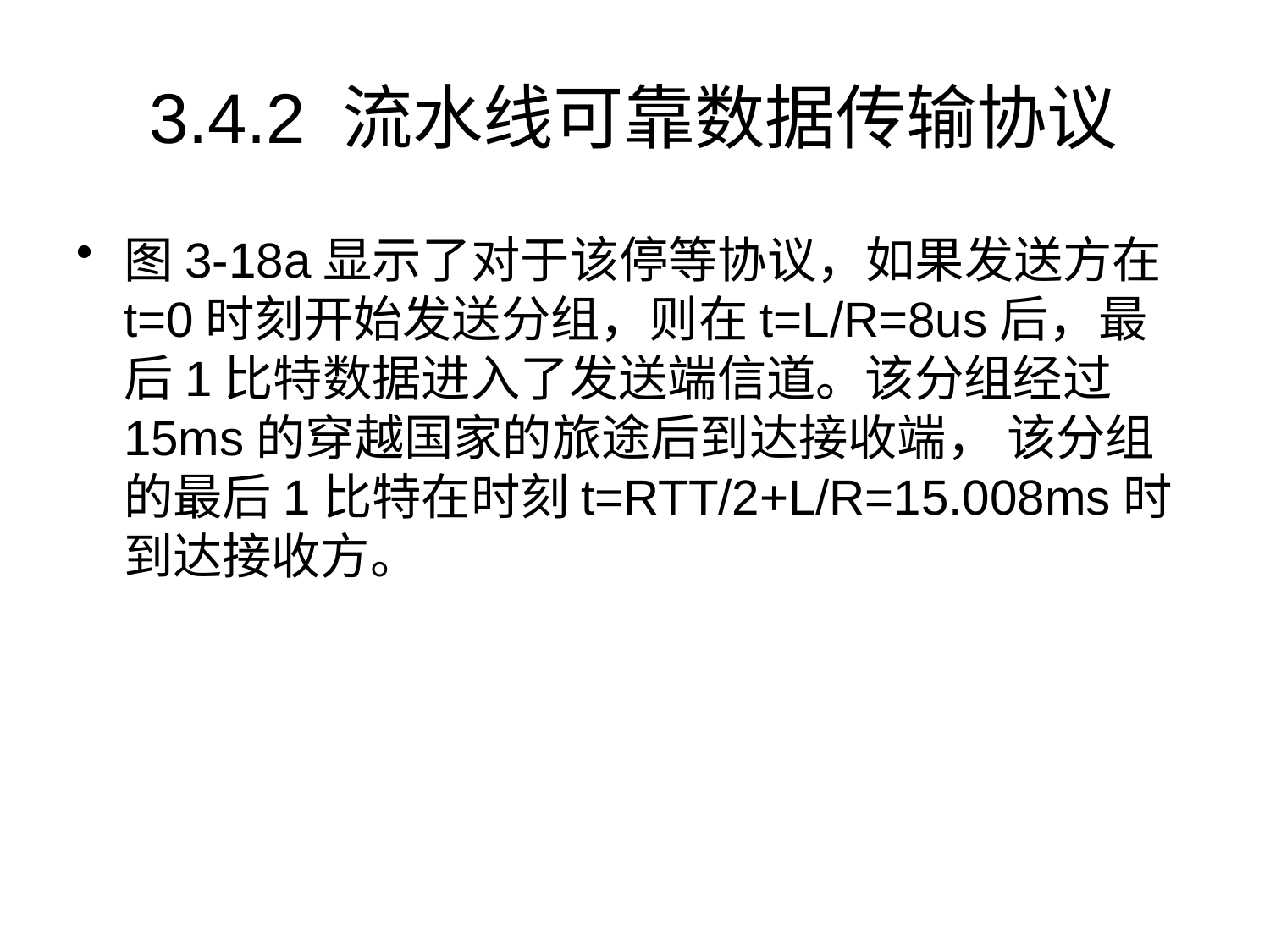

# 3.4.2 流水线可靠数据传输协议
图3-18a显示了对于该停等协议，如果发送方在t=0时刻开始发送分组，则在t=L/R=8us后，最后1比特数据进入了发送端信道。该分组经过15ms的穿越国家的旅途后到达接收端， 该分组的最后1比特在时刻t=RTT/2+L/R=15.008ms时到达接收方。